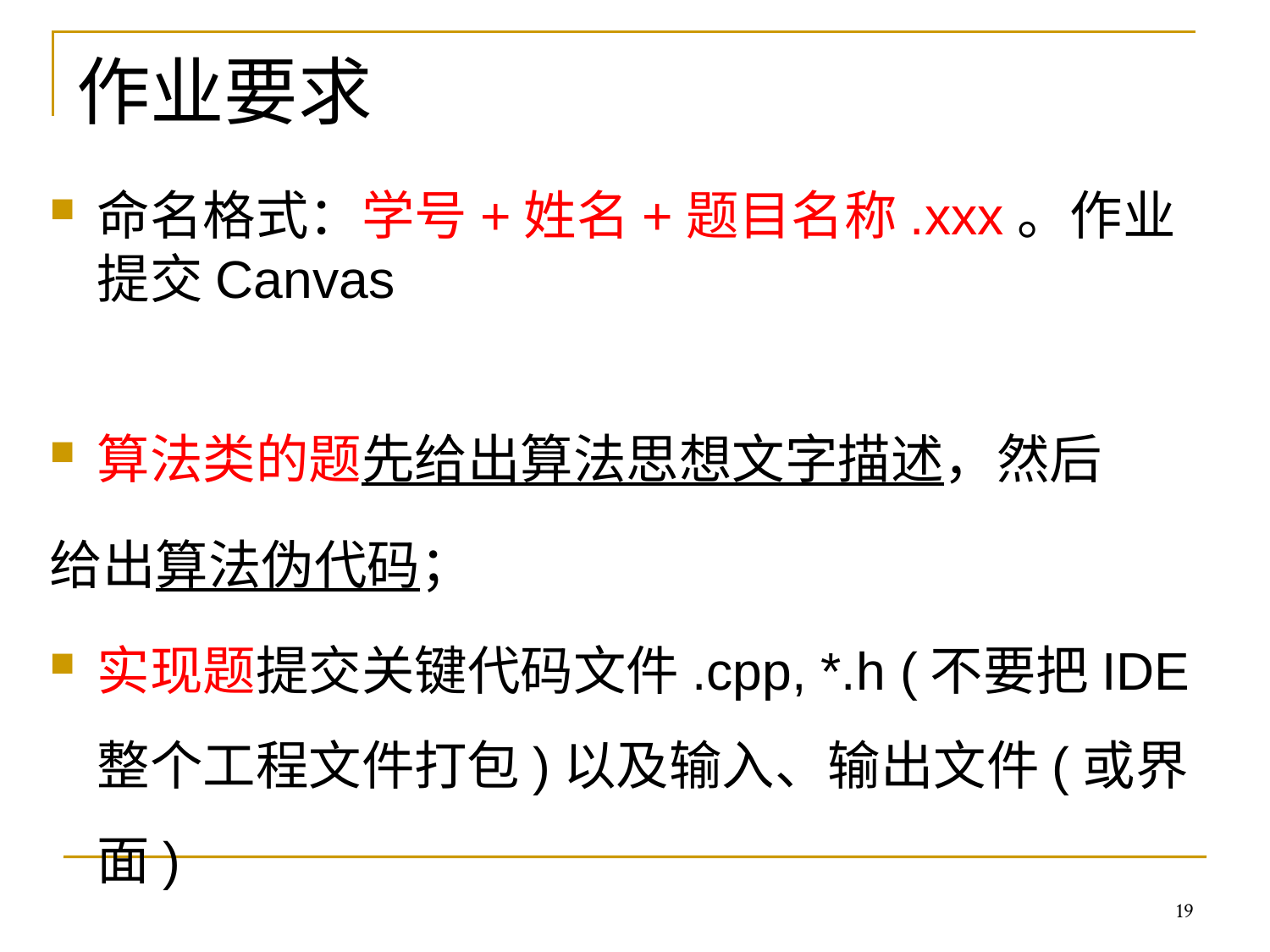

# 作业要求
命名格式：学号+姓名+题目名称.xxx。作业提交Canvas

算法类的题先给出算法思想文字描述，然后
给出算法伪代码；
实现题提交关键代码文件.cpp, *.h (不要把IDE整个工程文件打包)以及输入、输出文件(或界面)

19